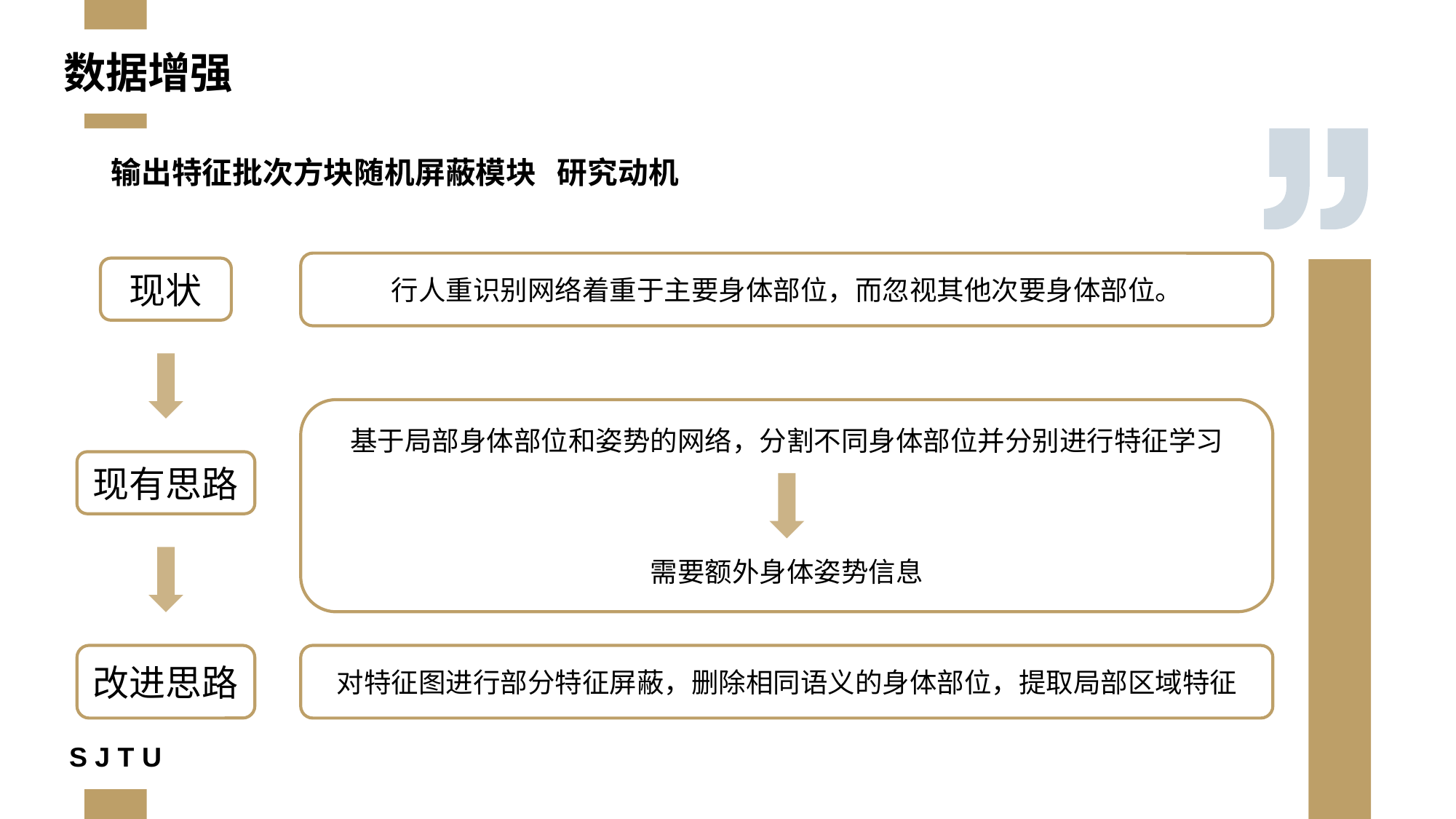

数据增强
输出特征批次方块随机屏蔽模块   研究动机
行人重识别网络着重于主要身体部位，而忽视其他次要身体部位。
现状

基于局部身体部位和姿势的网络，分割不同身体部位并分别进行特征学习

需要额外身体姿势信息
现有思路

对特征图进行部分特征屏蔽，删除相同语义的身体部位，提取局部区域特征
改进思路